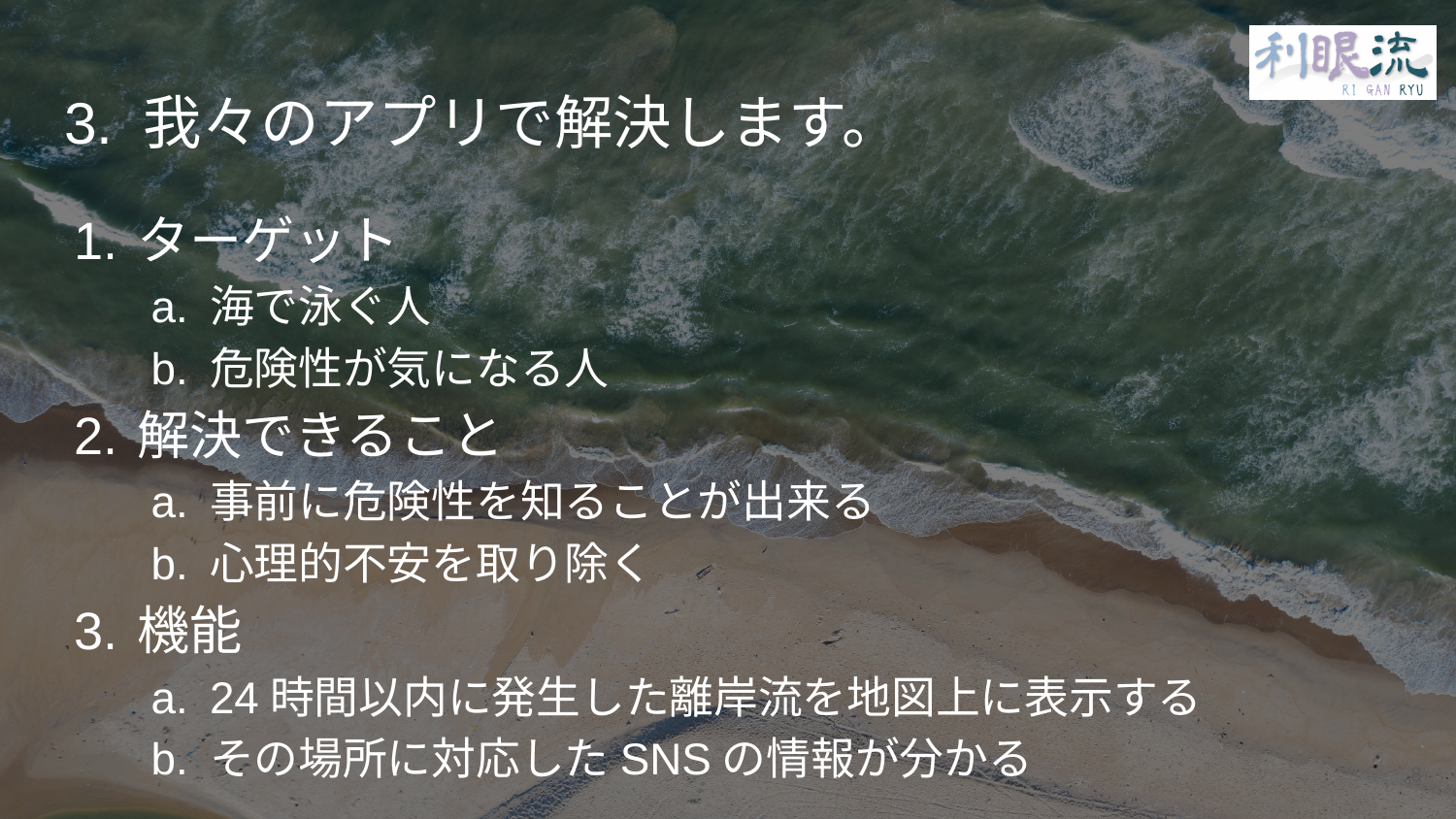

# 3. 我々のアプリで解決します。
ターゲット
海で泳ぐ人
危険性が気になる人
解決できること
事前に危険性を知ることが出来る
心理的不安を取り除く
機能
24時間以内に発生した離岸流を地図上に表示する
その場所に対応したSNSの情報が分かる

8